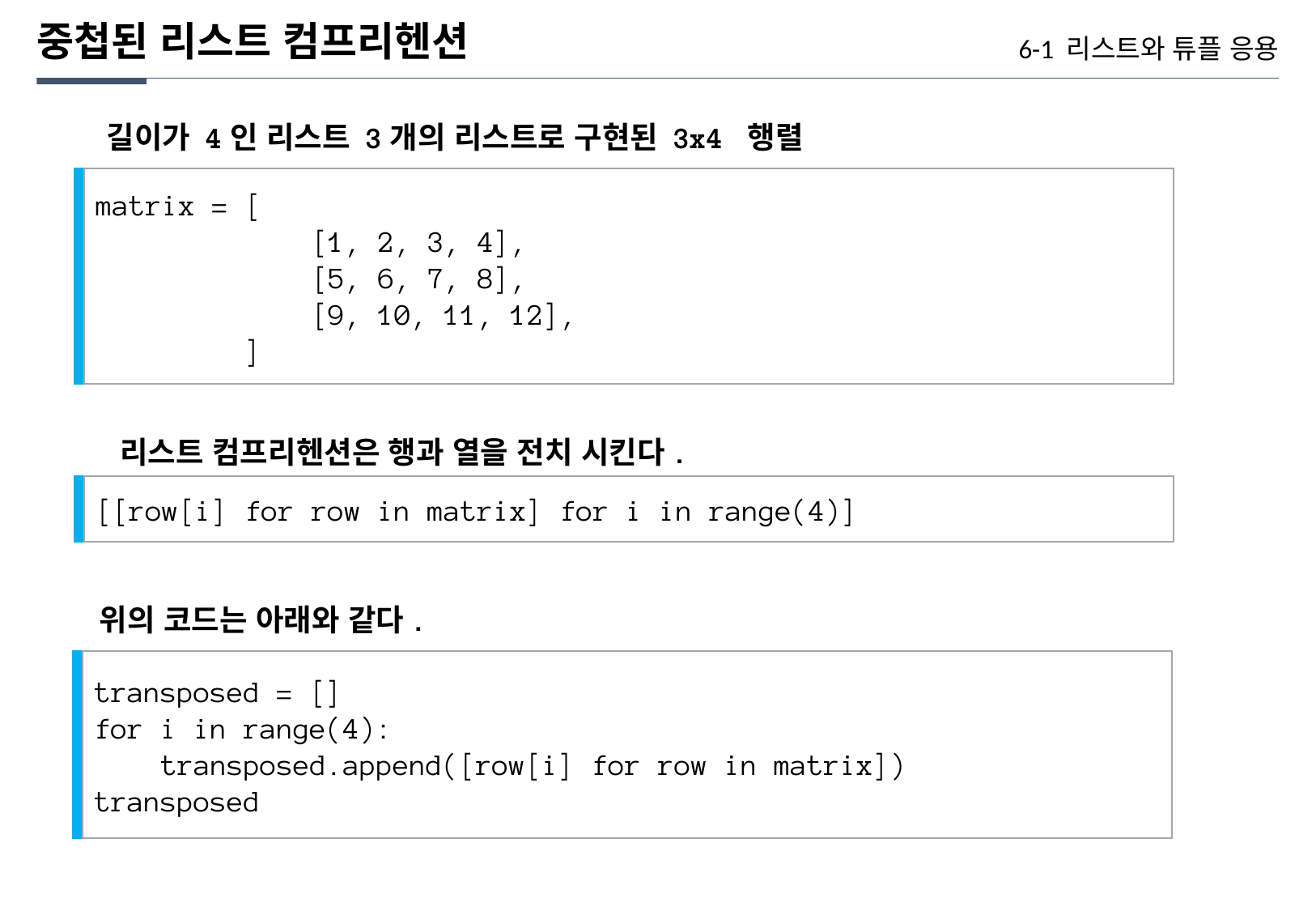

중첩된 리스트 컴프리헨션
6-1 리스트와 튜플 응용
길이가 4인 리스트 3개의 리스트로 구현된 3x4 행렬

matrix = [
             [1, 2, 3, 4],
             [5, 6, 7, 8],
             [9, 10, 11, 12],
         ]
리스트 컴프리헨션은 행과 열을 전치 시킨다.

[[row[i] for row in matrix] for i in range(4)]
위의 코드는 아래와 같다.

transposed = []
for i in range(4):
    transposed.append([row[i] for row in matrix])
transposed